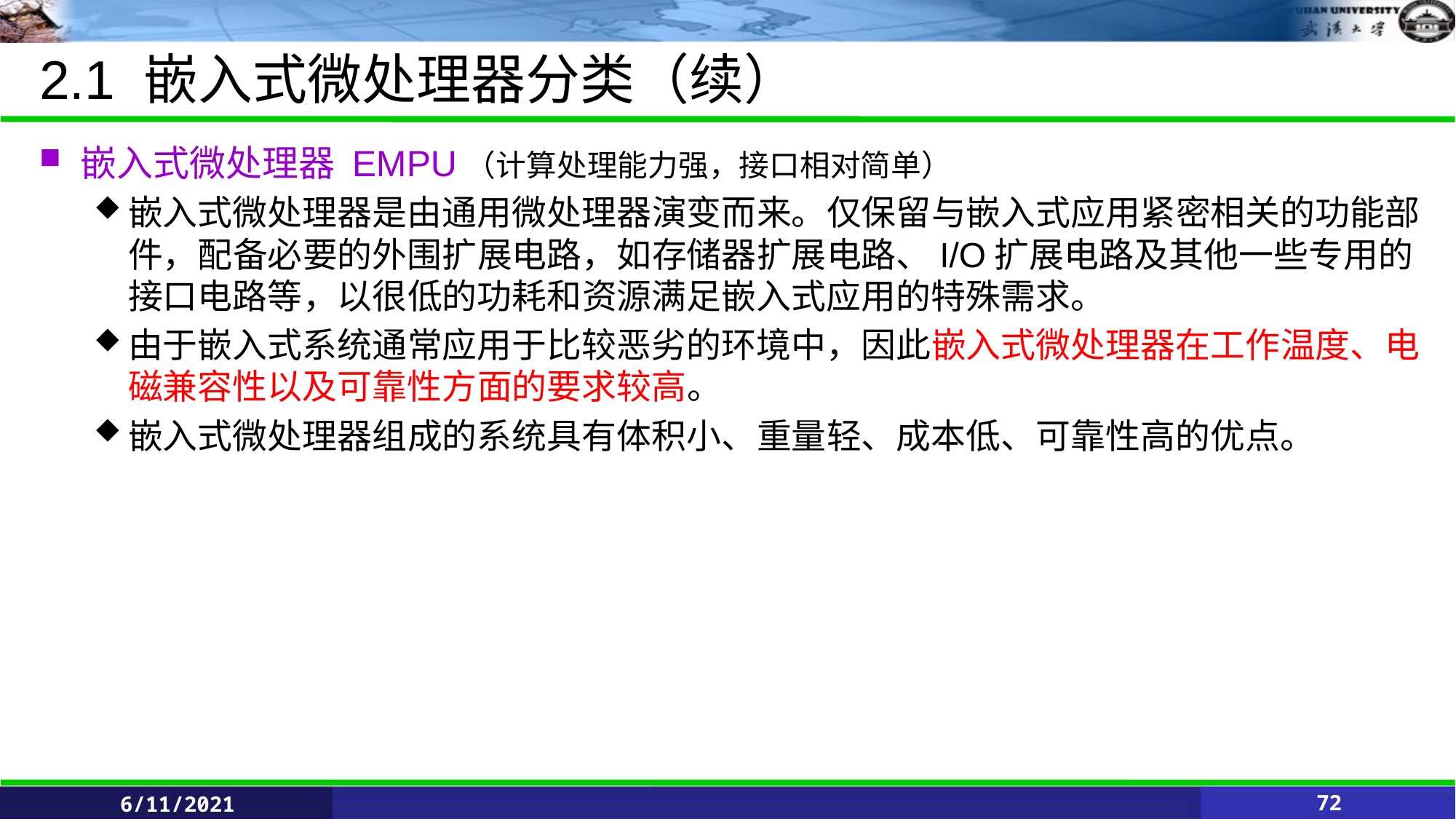

# 2.1 嵌入式微处理器分类（续）
嵌入式微处理器 EMPU（计算处理能力强，接口相对简单）
嵌入式微处理器是由通用微处理器演变而来。仅保留与嵌入式应用紧密相关的功能部件，配备必要的外围扩展电路，如存储器扩展电路、I/O扩展电路及其他一些专用的接口电路等，以很低的功耗和资源满足嵌入式应用的特殊需求。
由于嵌入式系统通常应用于比较恶劣的环境中，因此嵌入式微处理器在工作温度、电磁兼容性以及可靠性方面的要求较高。
嵌入式微处理器组成的系统具有体积小、重量轻、成本低、可靠性高的优点。
6/11/2021

72